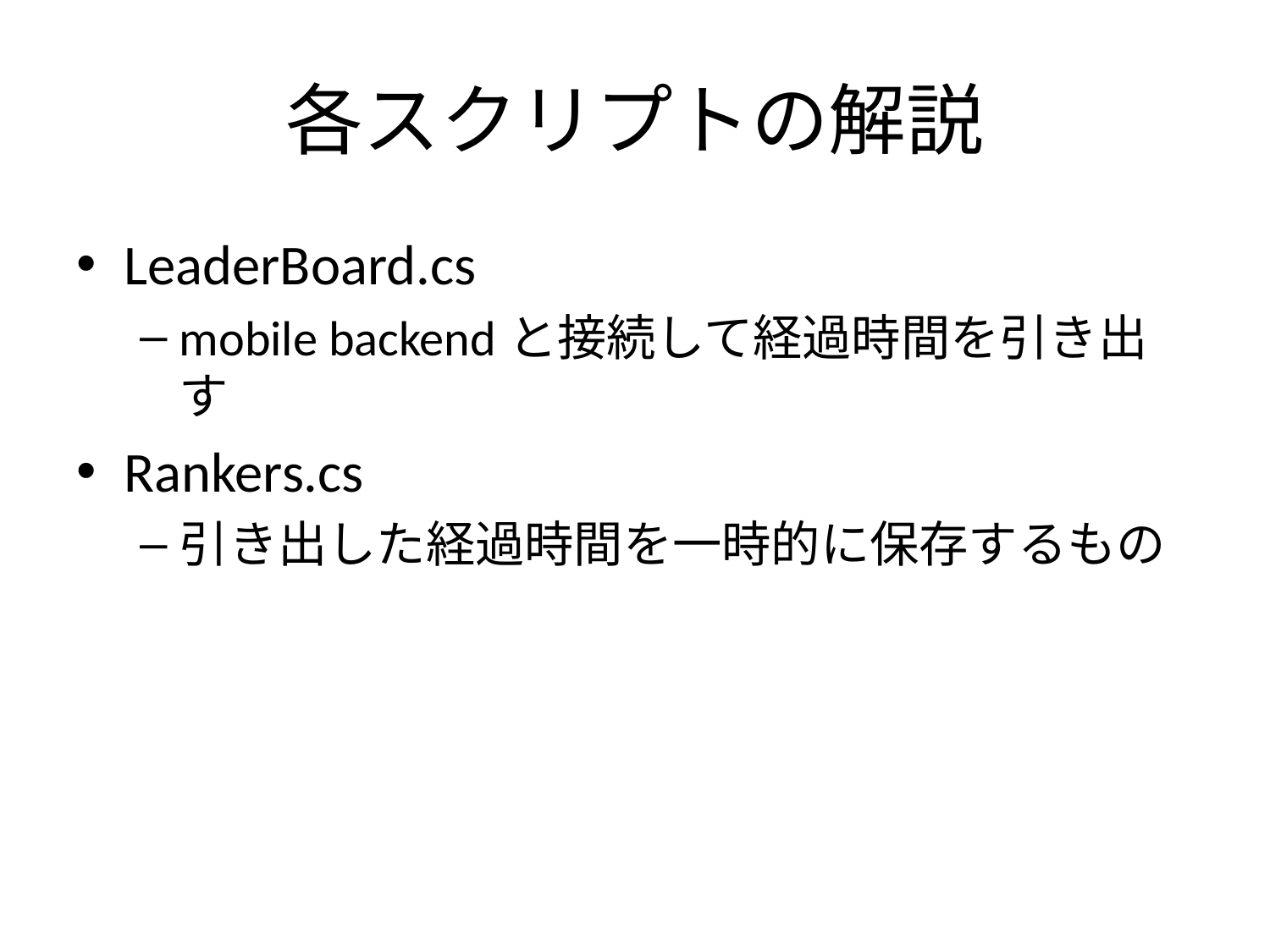

# 各スクリプトの解説
LeaderBoard.cs
mobile backendと接続して経過時間を引き出す
Rankers.cs
引き出した経過時間を一時的に保存するもの